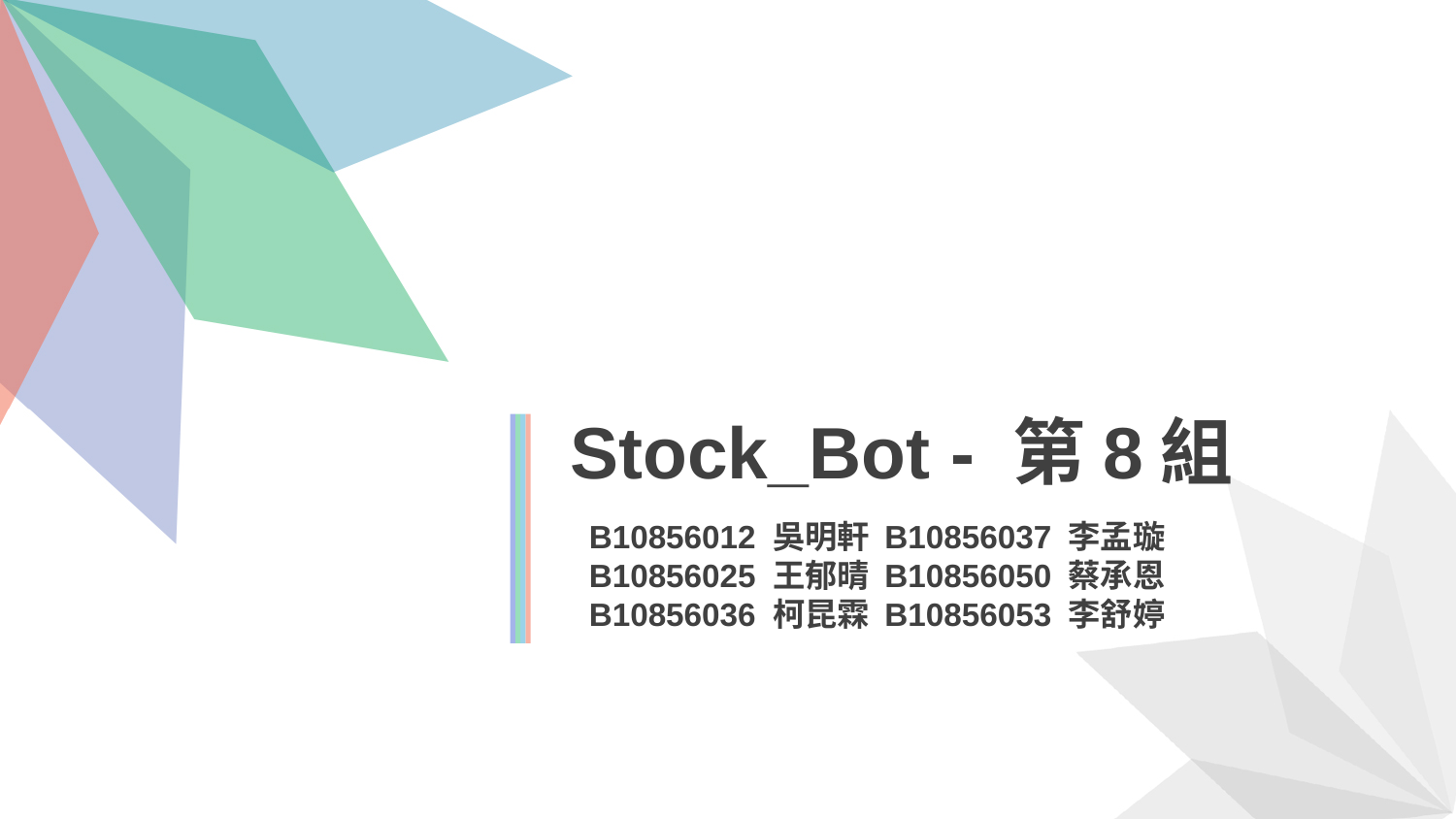

Stock_Bot - 第8組

B10856012 吳明軒 B10856037 李孟璇
B10856025 王郁晴 B10856050 蔡承恩
B10856036 柯昆霖 B10856053 李舒婷